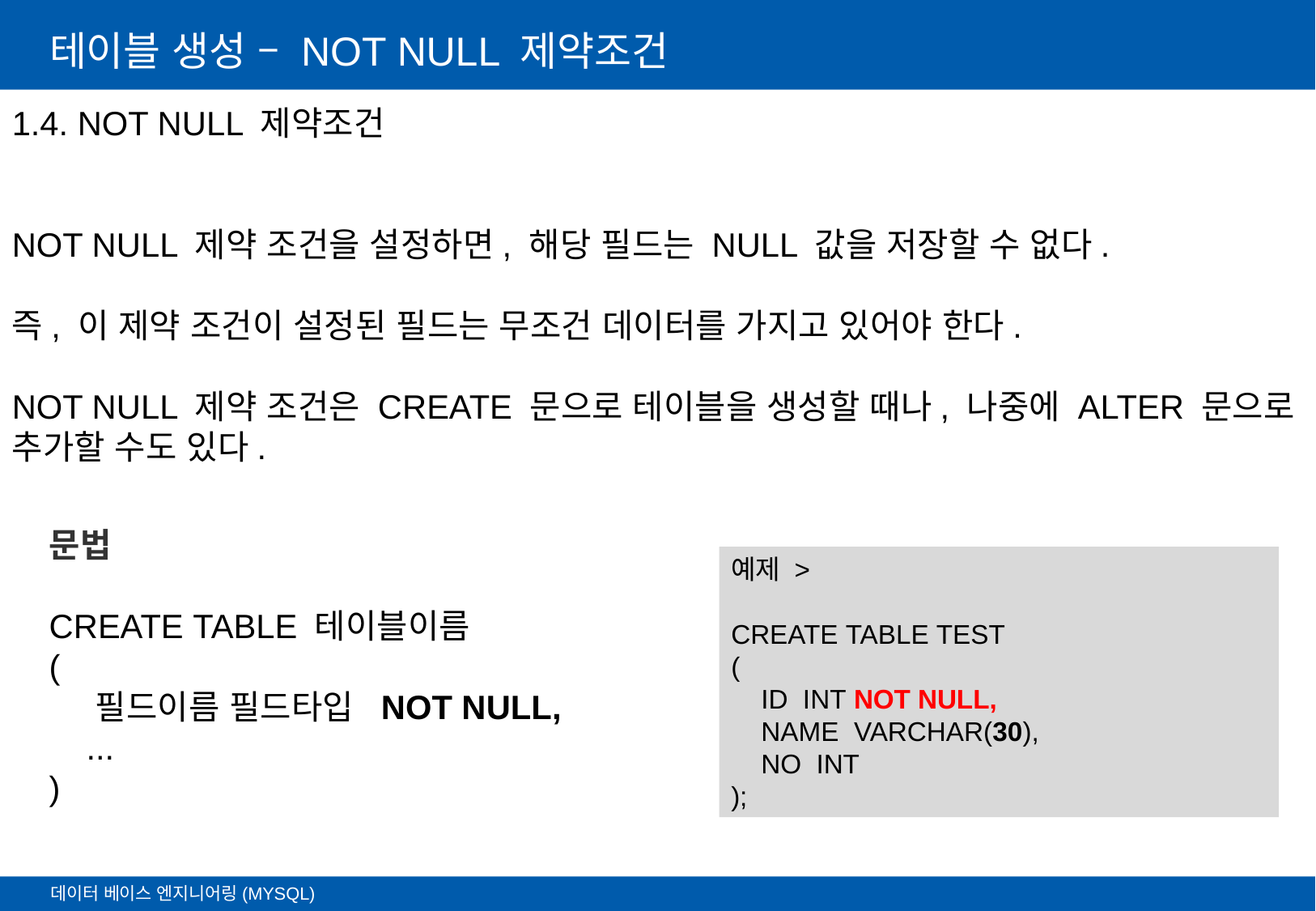

# 테이블 생성 – NOT NULL 제약조건
1.4. NOT NULL 제약조건

NOT NULL 제약 조건을 설정하면, 해당 필드는 NULL 값을 저장할 수 없다.

즉, 이 제약 조건이 설정된 필드는 무조건 데이터를 가지고 있어야 한다.

NOT NULL 제약 조건은 CREATE 문으로 테이블을 생성할 때나, 나중에 ALTER 문으로 추가할 수도 있다.

문법

CREATE TABLE 테이블이름
(
    필드이름 필드타입  NOT NULL,
    ...
)
예제 >

CREATE TABLE TEST
(
    ID  INT NOT NULL,
    NAME  VARCHAR(30),
    NO  INT
);